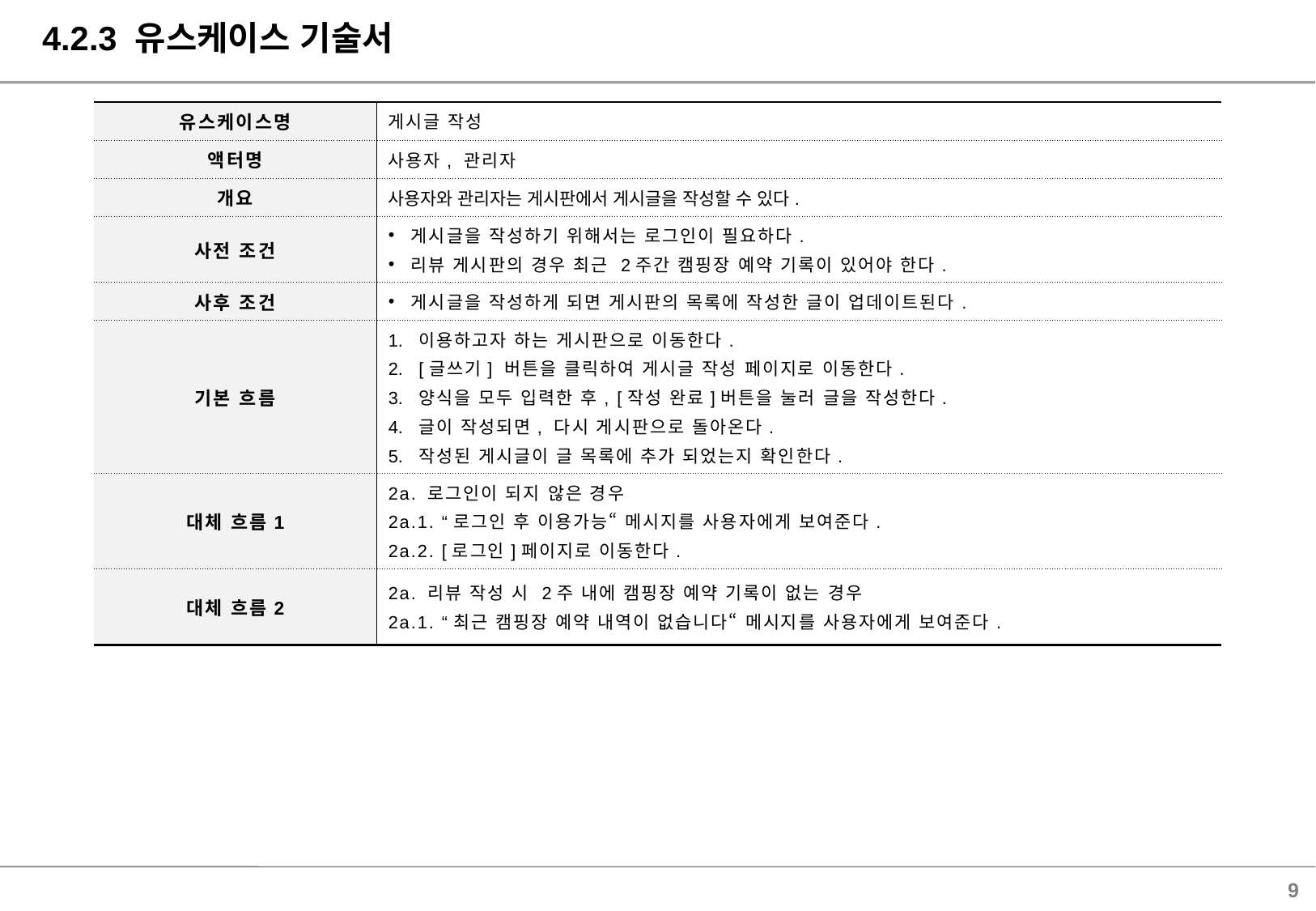

# 4.2.3 유스케이스 기술서
| 유스케이스명 | 게시글 작성 |
| --- | --- |
| 액터명 | 사용자, 관리자 |
| 개요 | 사용자와 관리자는 게시판에서 게시글을 작성할 수 있다. |
| 사전 조건 | 게시글을 작성하기 위해서는 로그인이 필요하다. 리뷰 게시판의 경우 최근 2주간 캠핑장 예약 기록이 있어야 한다. |
| 사후 조건 | 게시글을 작성하게 되면 게시판의 목록에 작성한 글이 업데이트된다. |
| 기본 흐름 | 이용하고자 하는 게시판으로 이동한다. [글쓰기] 버튼을 클릭하여 게시글 작성 페이지로 이동한다. 양식을 모두 입력한 후, [작성 완료]버튼을 눌러 글을 작성한다. 글이 작성되면, 다시 게시판으로 돌아온다. 작성된 게시글이 글 목록에 추가 되었는지 확인한다. |
| 대체 흐름1 | 2a. 로그인이 되지 않은 경우 2a.1. “로그인 후 이용가능“ 메시지를 사용자에게 보여준다. 2a.2. [로그인]페이지로 이동한다. |
| 대체 흐름2 | 2a. 리뷰 작성 시 2주 내에 캠핑장 예약 기록이 없는 경우 2a.1. “최근 캠핑장 예약 내역이 없습니다“ 메시지를 사용자에게 보여준다. |
9